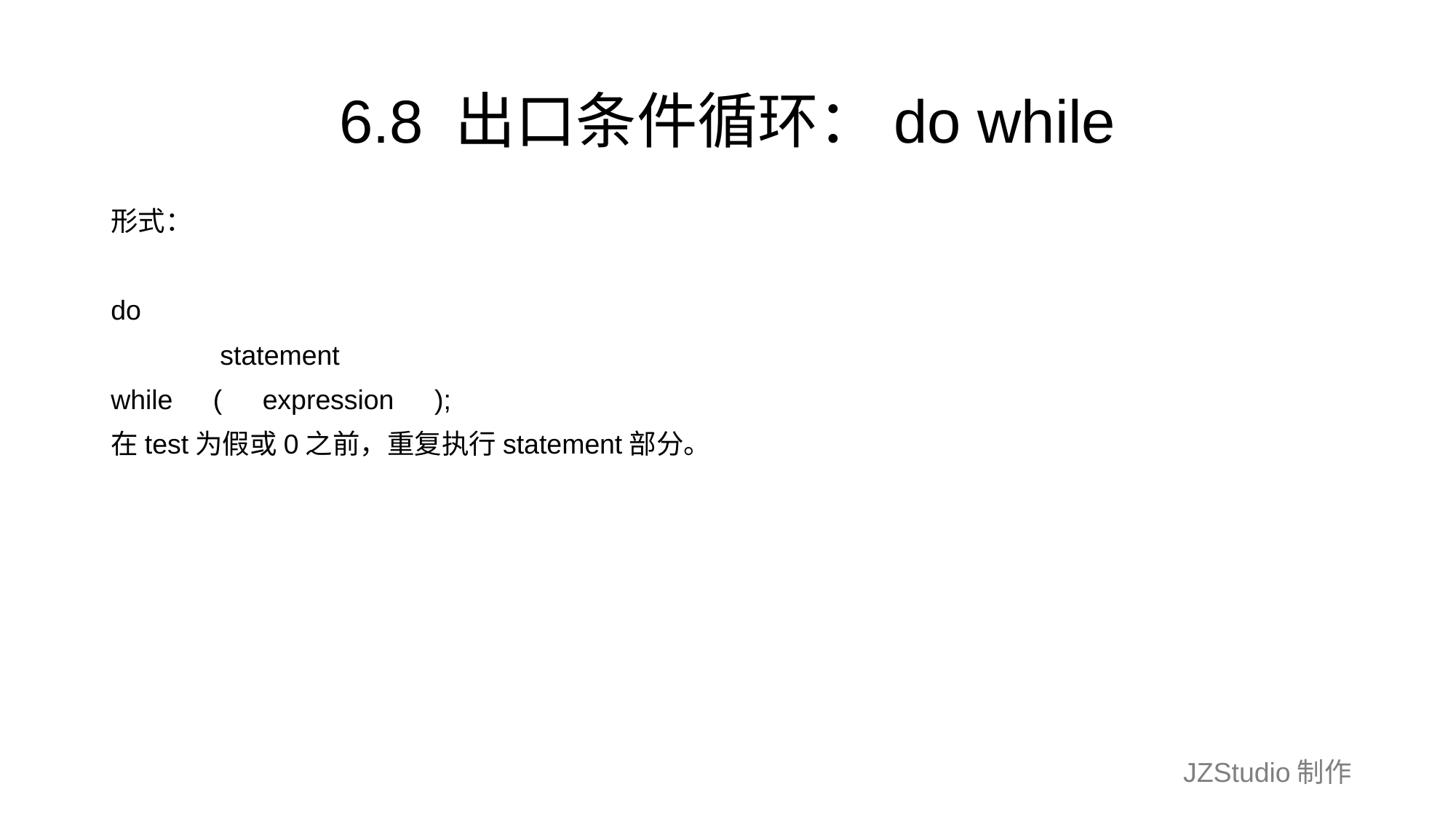

# 6.8 出口条件循环：do while
形式：

do
	statement
while　(　expression　);
在test为假或0之前，重复执行statement部分。